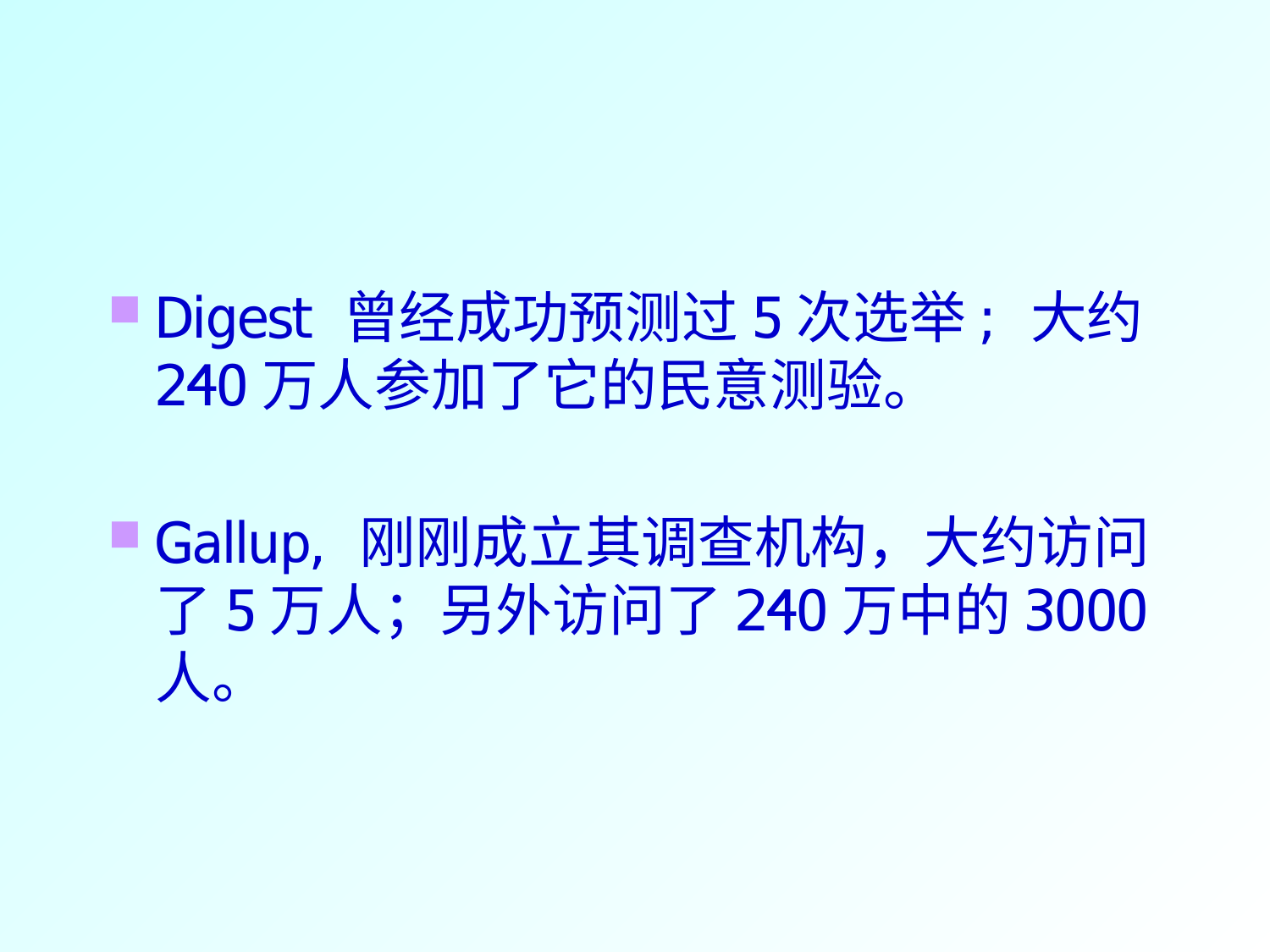

#
Digest 曾经成功预测过5次选举; 大约240万人参加了它的民意测验。

Gallup, 刚刚成立其调查机构，大约访问了5万人；另外访问了240万中的3000人。